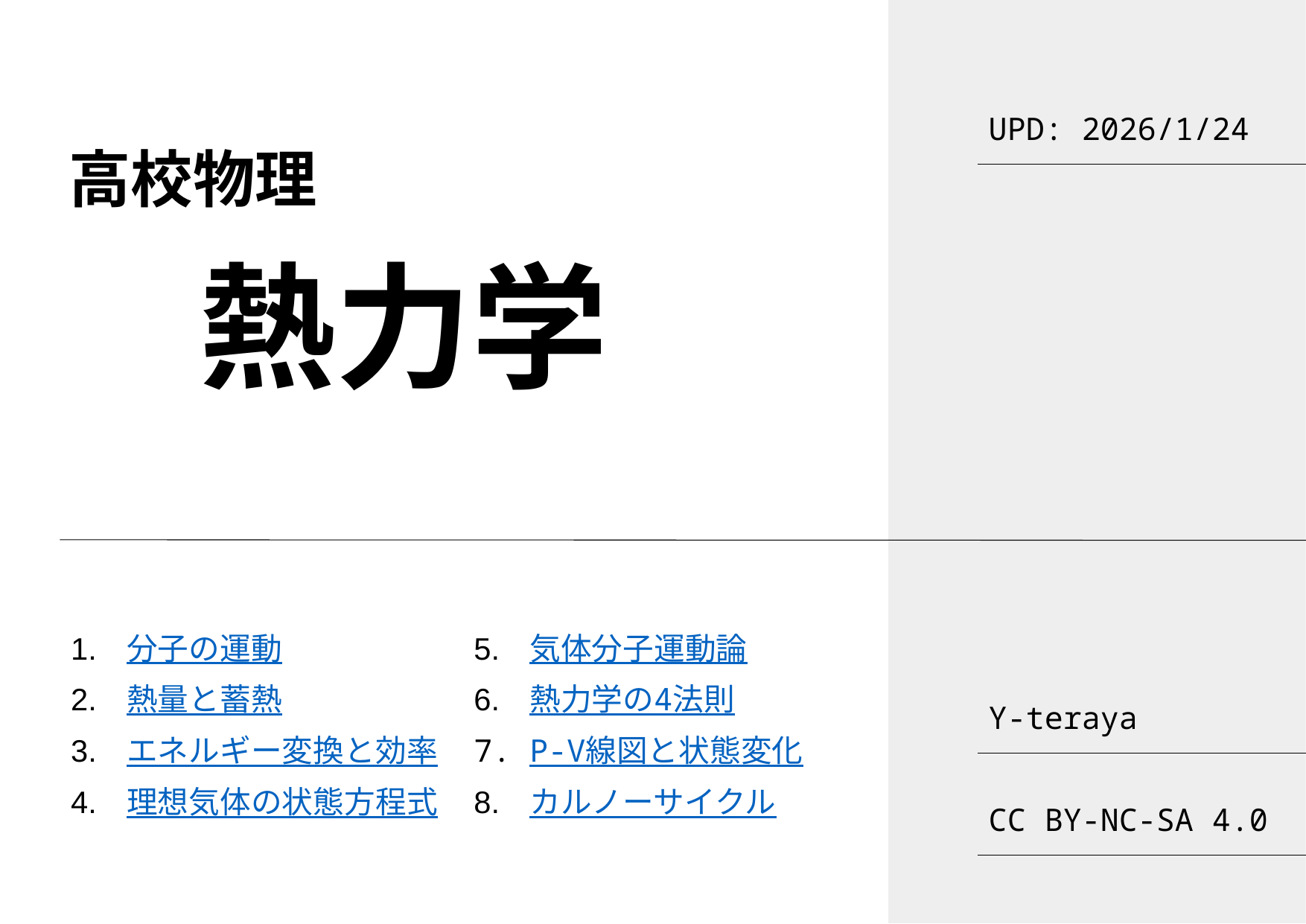

UPD: 2026/1/24
高校物理
熱力学
分子の運動
熱量と蓄熱
エネルギー変換と効率
理想気体の状態方程式
気体分子運動論
熱力学の4法則
P-V線図と状態変化
カルノーサイクル
Y-teraya
CC BY-NC-SA 4.0